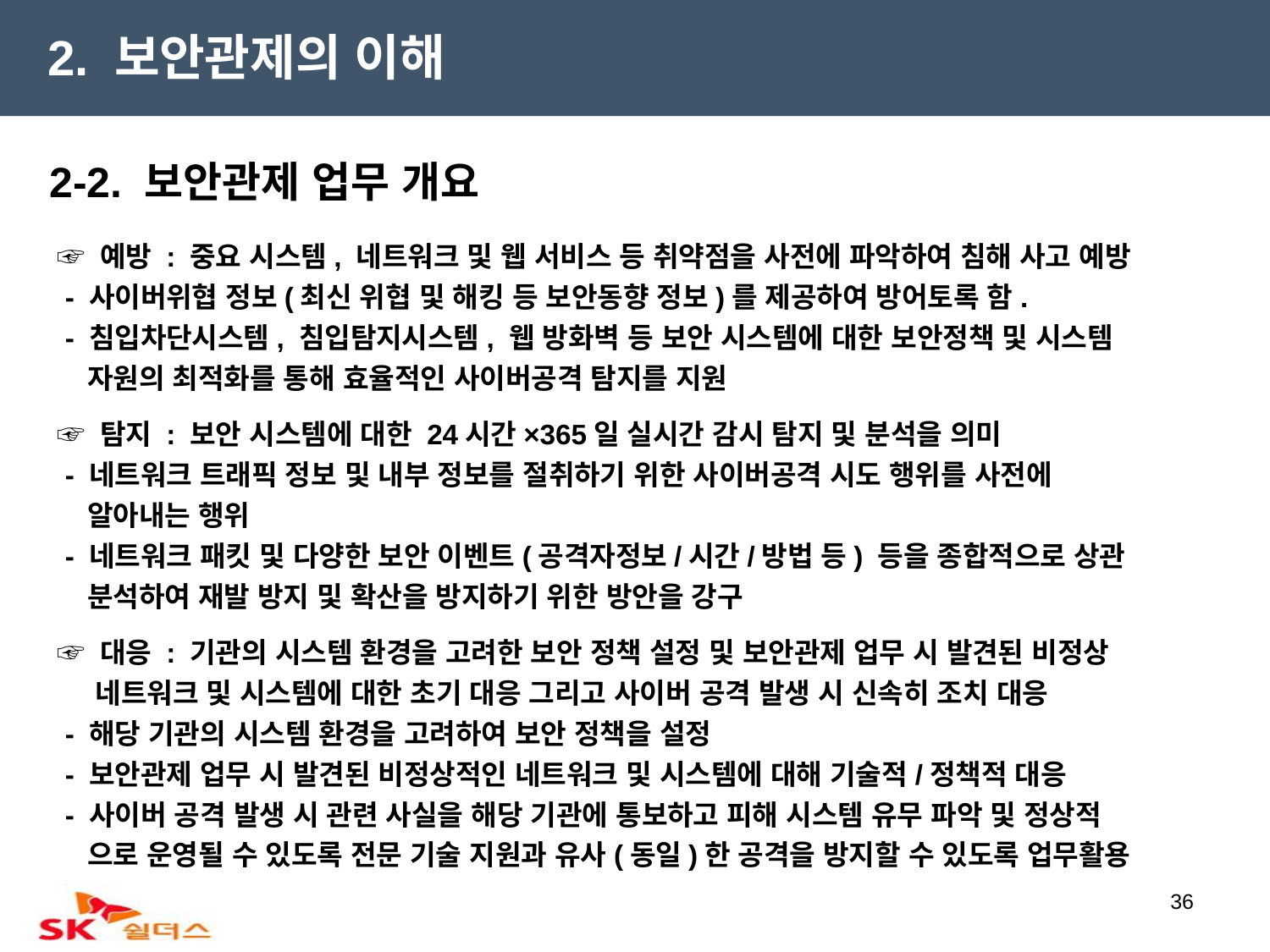

2. 보안관제의 이해
2-2. 보안관제 업무 개요
 ☞ 예방 : 중요 시스템, 네트워크 및 웹 서비스 등 취약점을 사전에 파악하여 침해 사고 예방
  - 사이버위협 정보(최신 위협 및 해킹 등 보안동향 정보)를 제공하여 방어토록 함.
  - 침입차단시스템, 침입탐지시스템, 웹 방화벽 등 보안 시스템에 대한 보안정책 및 시스템
    자원의 최적화를 통해 효율적인 사이버공격 탐지를 지원
 ☞ 탐지 : 보안 시스템에 대한 24시간×365일 실시간 감시 탐지 및 분석을 의미
  - 네트워크 트래픽 정보 및 내부 정보를 절취하기 위한 사이버공격 시도 행위를 사전에
    알아내는 행위
  - 네트워크 패킷 및 다양한 보안 이벤트(공격자정보/시간/방법 등) 등을 종합적으로 상관
    분석하여 재발 방지 및 확산을 방지하기 위한 방안을 강구
 ☞ 대응 : 기관의 시스템 환경을 고려한 보안 정책 설정 및 보안관제 업무 시 발견된 비정상
     네트워크 및 시스템에 대한 초기 대응 그리고 사이버 공격 발생 시 신속히 조치 대응
  - 해당 기관의 시스템 환경을 고려하여 보안 정책을 설정
  - 보안관제 업무 시 발견된 비정상적인 네트워크 및 시스템에 대해 기술적/정책적 대응
  - 사이버 공격 발생 시 관련 사실을 해당 기관에 통보하고 피해 시스템 유무 파악 및 정상적
    으로 운영될 수 있도록 전문 기술 지원과 유사(동일)한 공격을 방지할 수 있도록 업무활용
36